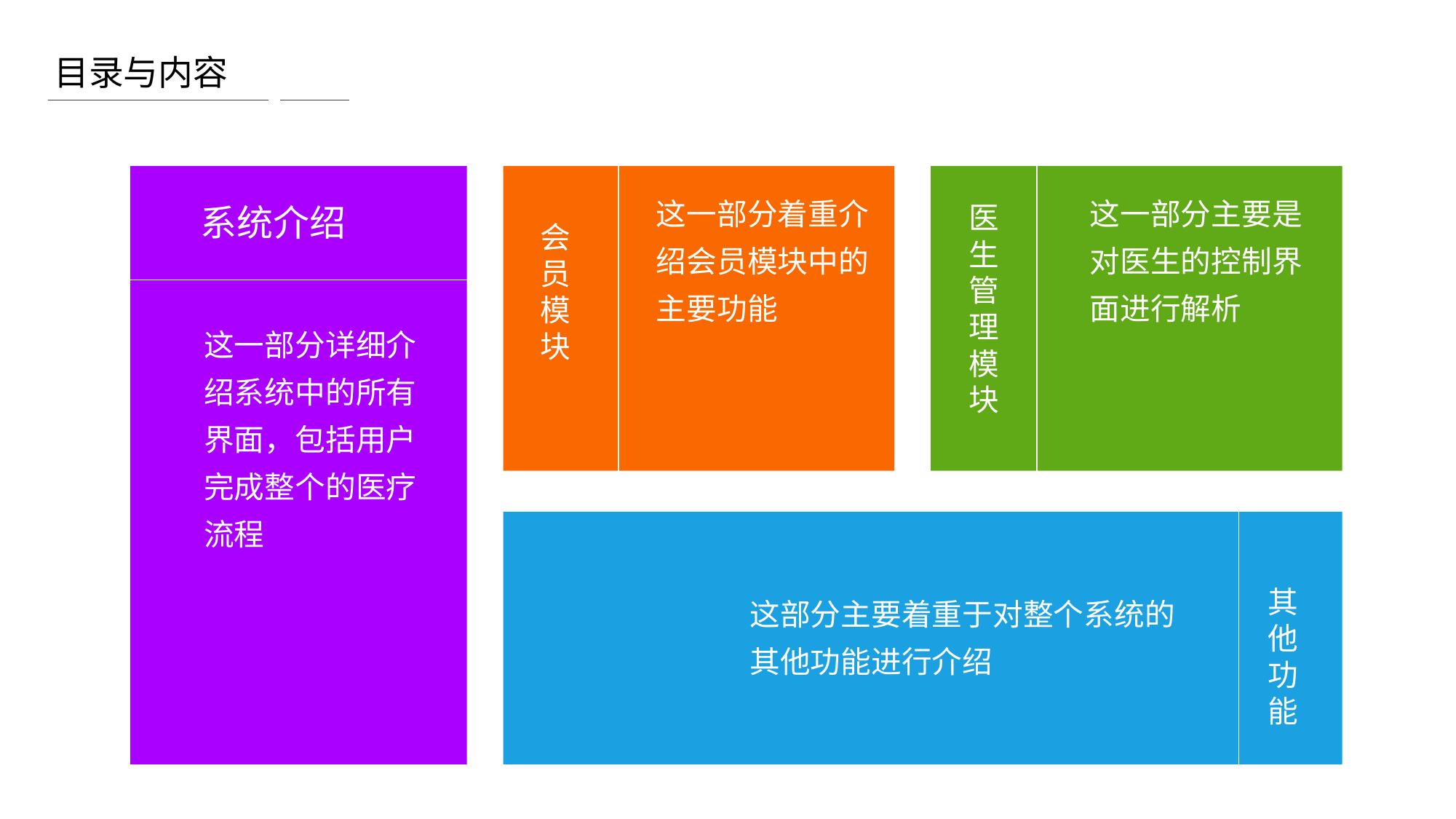

# 目录与内容

这一部分着重介绍会员模块中的主要功能
这一部分主要是对医生的控制界面进行解析
医生管理模块
系统介绍
会员模块
这一部分详细介绍系统中的所有界面，包括用户完成整个的医疗流程

其他功能
这部分主要着重于对整个系统的其他功能进行介绍